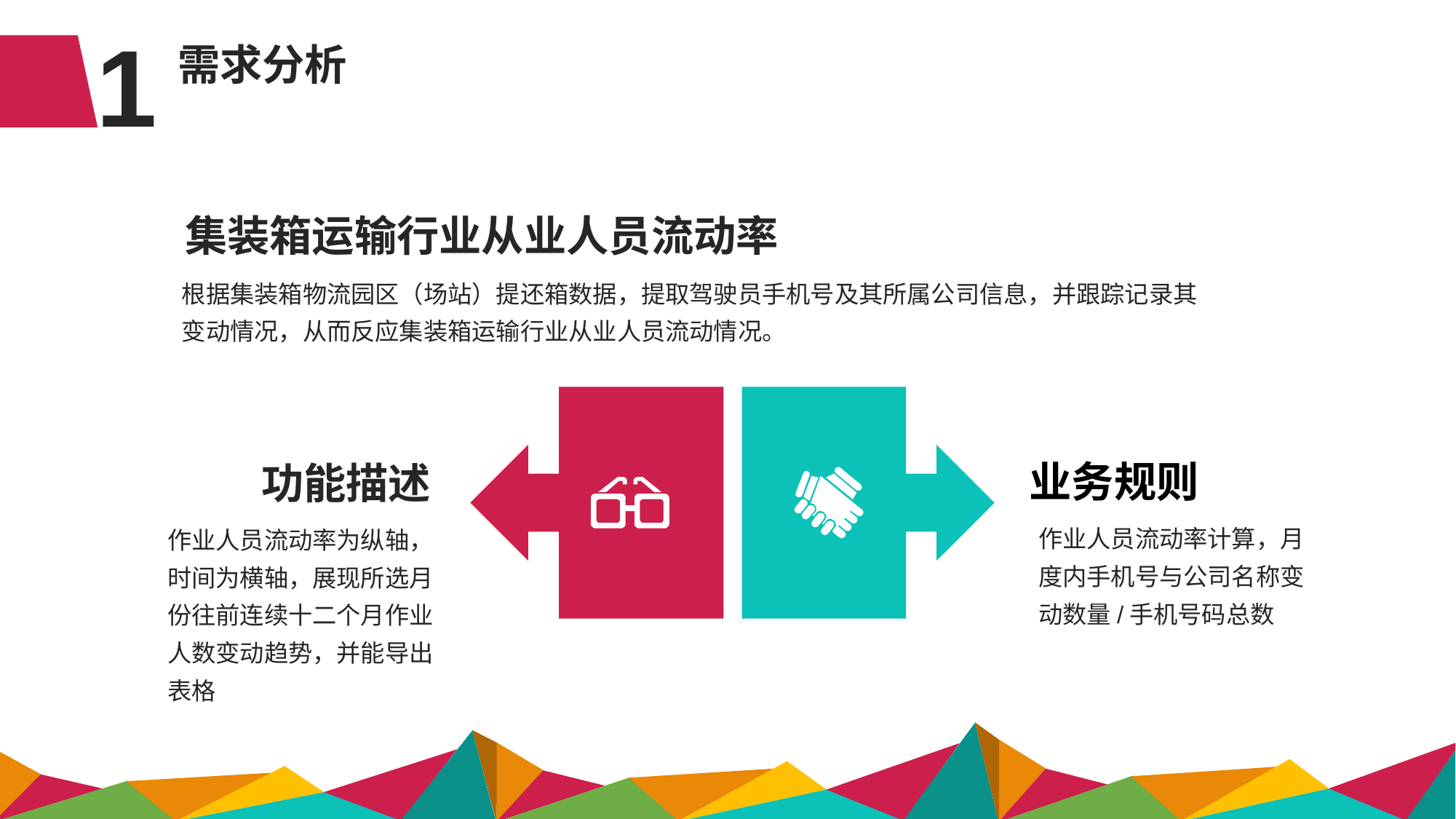

1
需求分析

集装箱运输行业从业人员流动率
根据集装箱物流园区（场站）提还箱数据，提取驾驶员手机号及其所属公司信息，并跟踪记录其变动情况，从而反应集装箱运输行业从业人员流动情况。

业务规则
功能描述

作业人员流动率计算，月度内手机号与公司名称变动数量/手机号码总数
作业人员流动率为纵轴，时间为横轴，展现所选月份往前连续十二个月作业人数变动趋势，并能导出表格